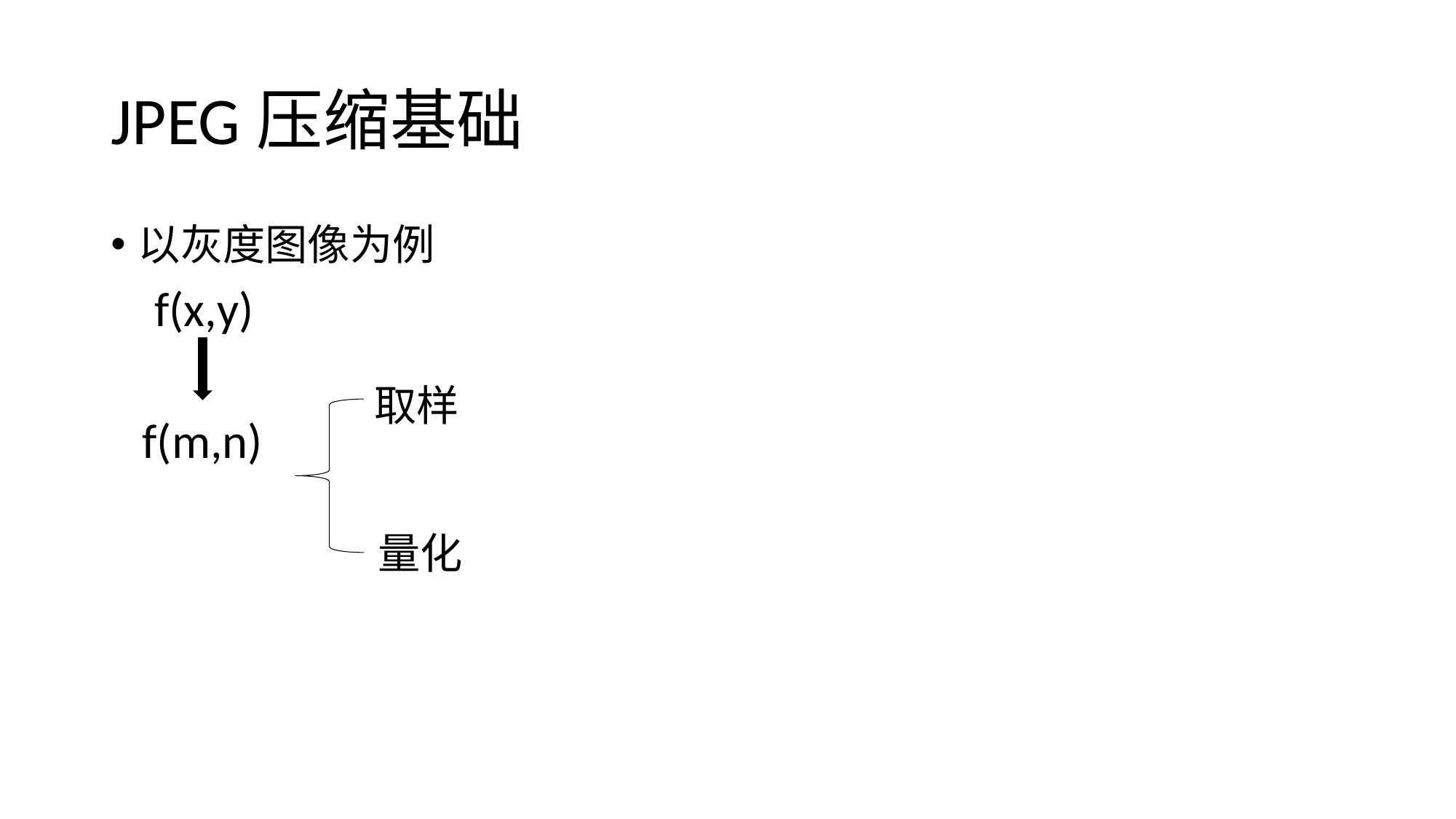

# JPEG压缩基础
以灰度图像为例
    f(x,y)

取样

f(m,n)
量化